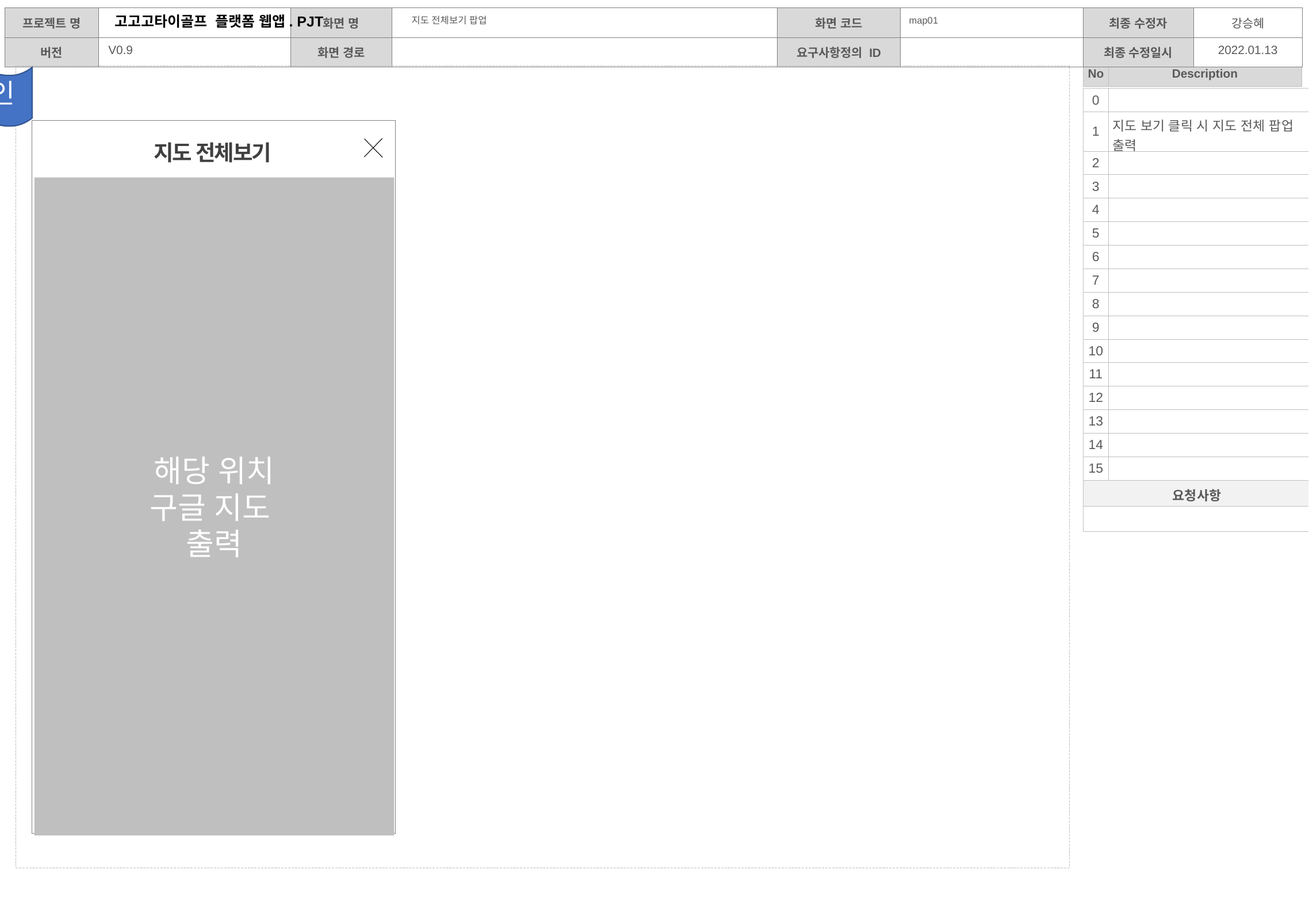

지도 전체보기 팝업
map01

디자인
| 0 |  |
| --- | --- |
| 1 | 지도 보기 클릭 시 지도 전체 팝업 출력 |
| 2 |  |
| 3 |  |
| 4 |  |
| 5 |  |
| 6 |  |
| 7 |  |
| 8 |  |
| 9 |  |
| 10 |  |
| 11 |  |
| 12 |  |
| 13 |  |
| 14 |  |
| 15 |  |
| 요청사항 |  |
|  |  |
지도 전체보기
해당 위치
구글 지도
출력